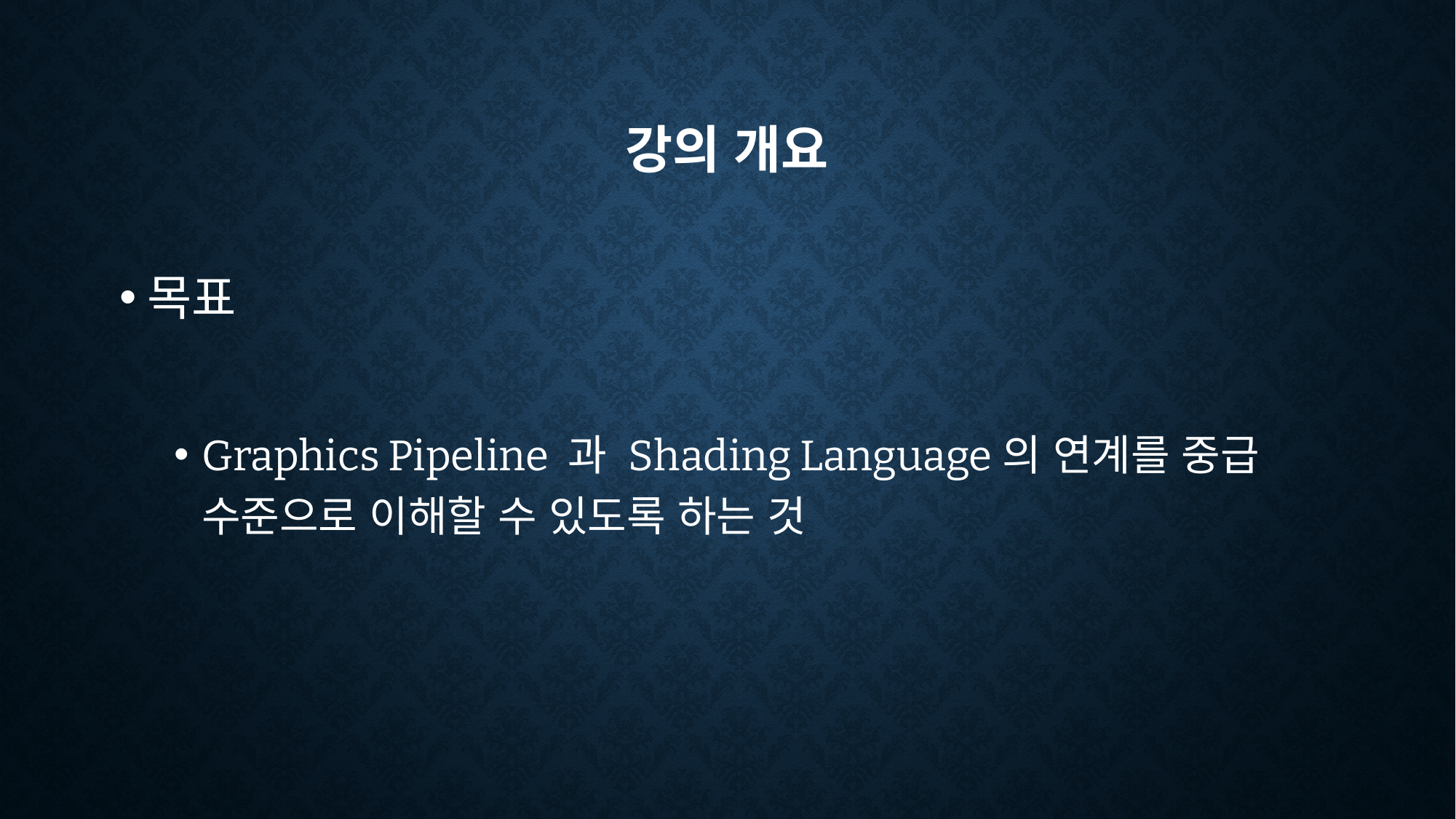

# 강의 개요
목표

Graphics Pipeline 과 Shading Language의 연계를 중급 수준으로 이해할 수 있도록 하는 것